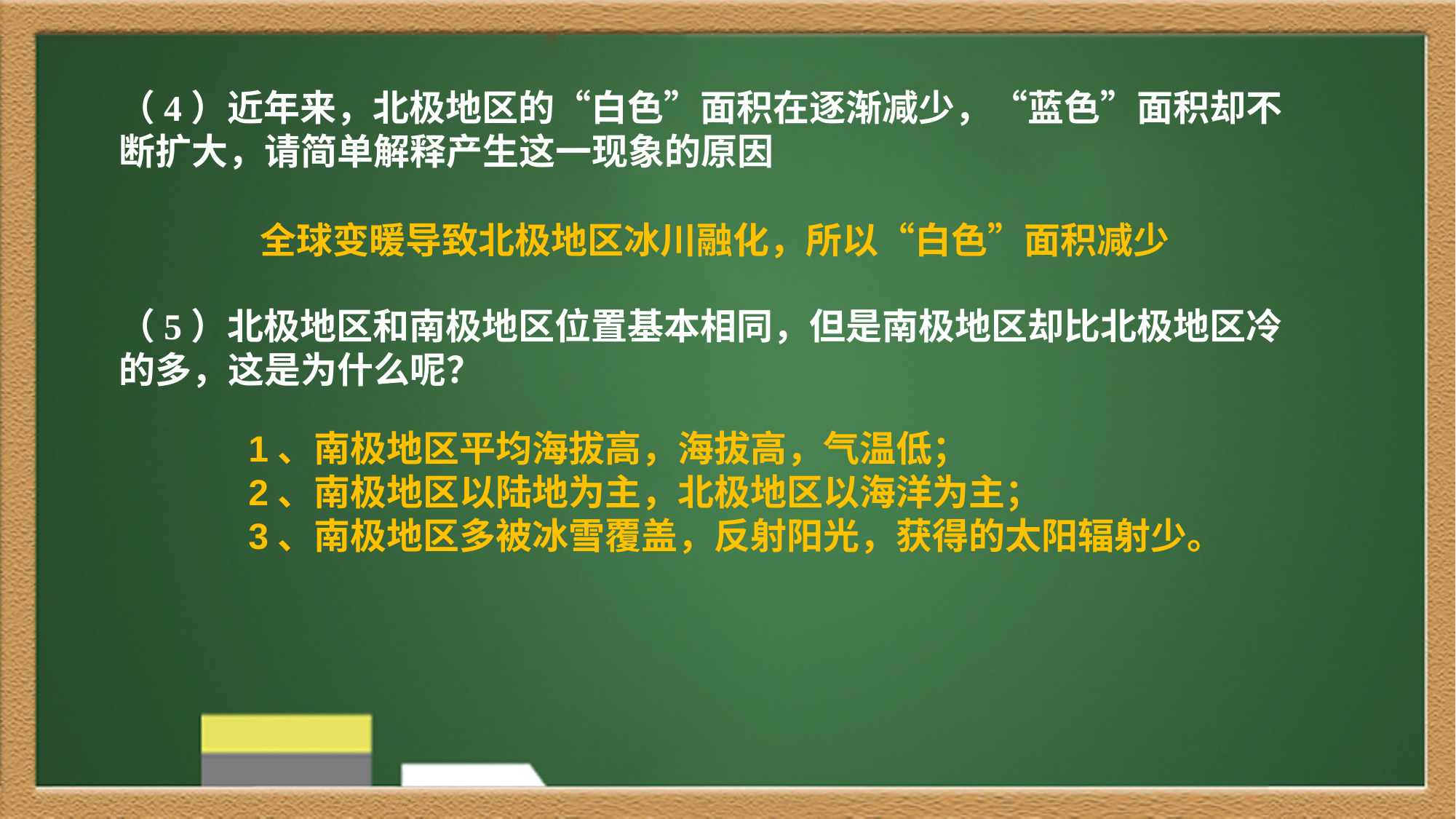

（4）近年来，北极地区的“白色”面积在逐渐减少，“蓝色”面积却不断扩大，请简单解释产生这一现象的原因

（5）北极地区和南极地区位置基本相同，但是南极地区却比北极地区冷的多，这是为什么呢？
全球变暖导致北极地区冰川融化，所以“白色”面积减少
1、南极地区平均海拔高，海拔高，气温低；
2、南极地区以陆地为主，北极地区以海洋为主；
3、南极地区多被冰雪覆盖，反射阳光，获得的太阳辐射少。